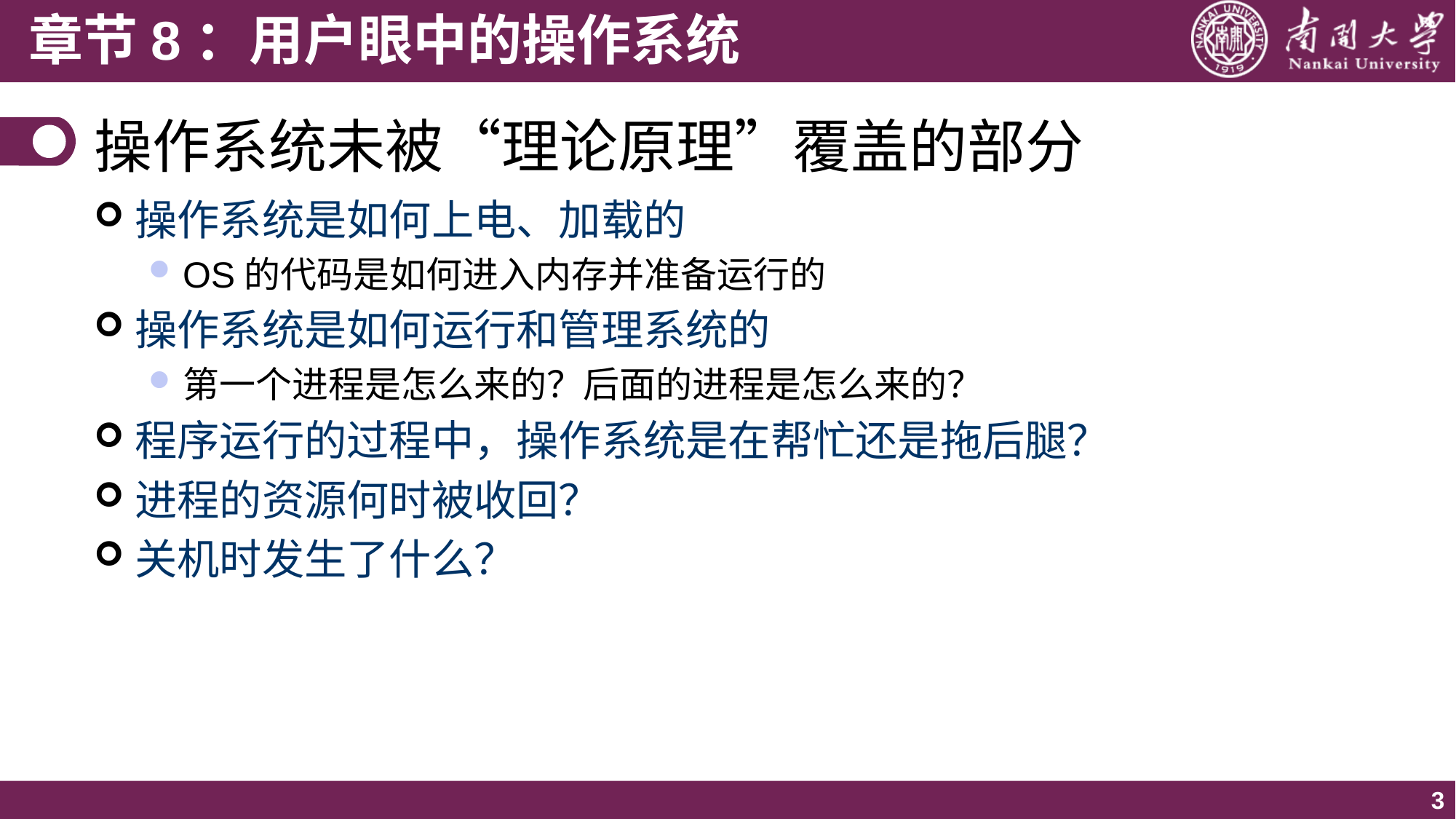

# 操作系统未被“理论原理”覆盖的部分
操作系统是如何上电、加载的
OS的代码是如何进入内存并准备运行的
操作系统是如何运行和管理系统的
第一个进程是怎么来的？后面的进程是怎么来的？
程序运行的过程中，操作系统是在帮忙还是拖后腿？
进程的资源何时被收回？
关机时发生了什么？

3